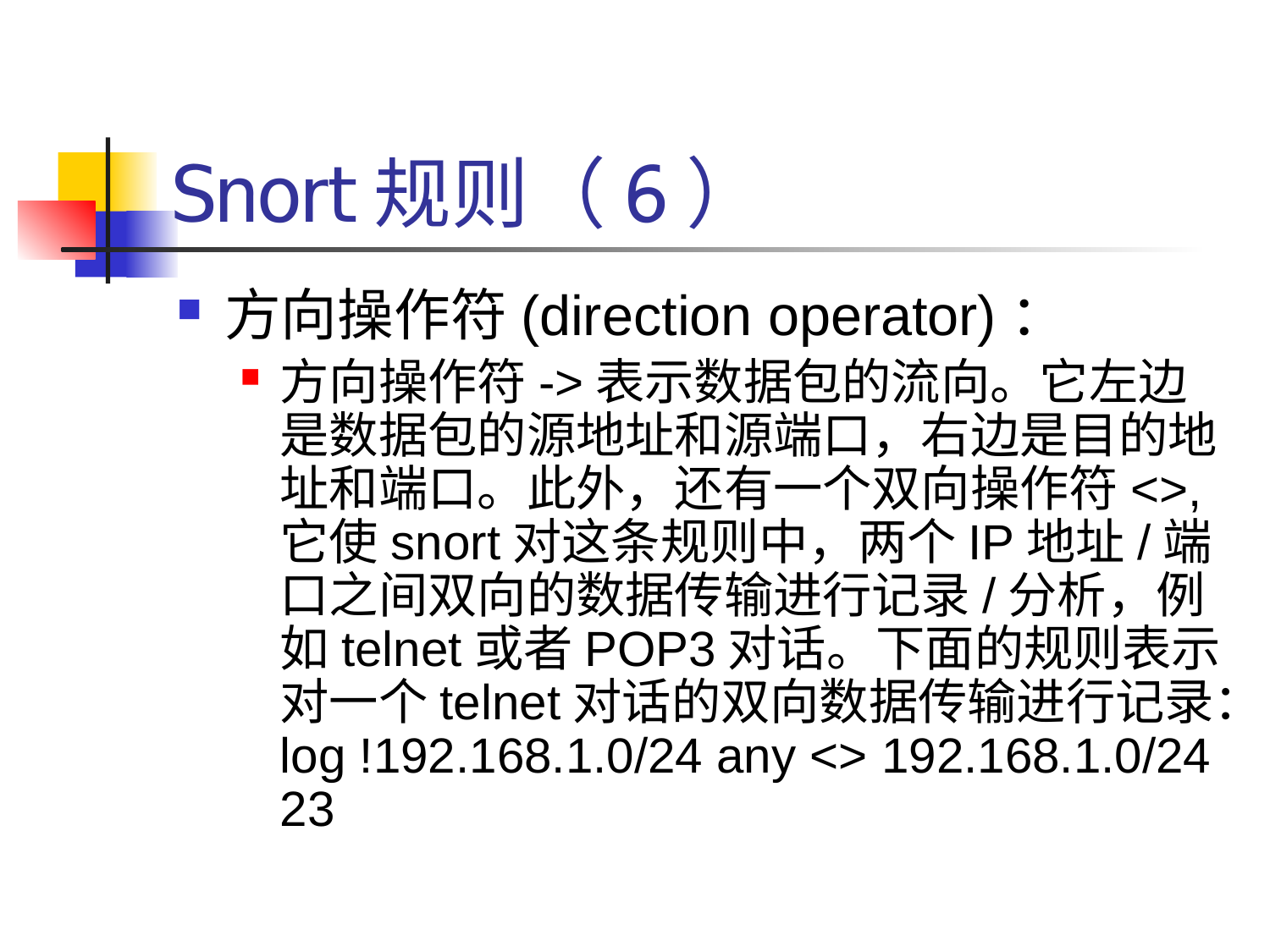

# Snort规则（6）
方向操作符(direction operator)：
方向操作符->表示数据包的流向。它左边是数据包的源地址和源端口，右边是目的地址和端口。此外，还有一个双向操作符<>,它使snort对这条规则中，两个IP地址/端口之间双向的数据传输进行记录/分析，例如telnet或者POP3对话。下面的规则表示对一个telnet对话的双向数据传输进行记录：log !192.168.1.0/24 any <> 192.168.1.0/24 23